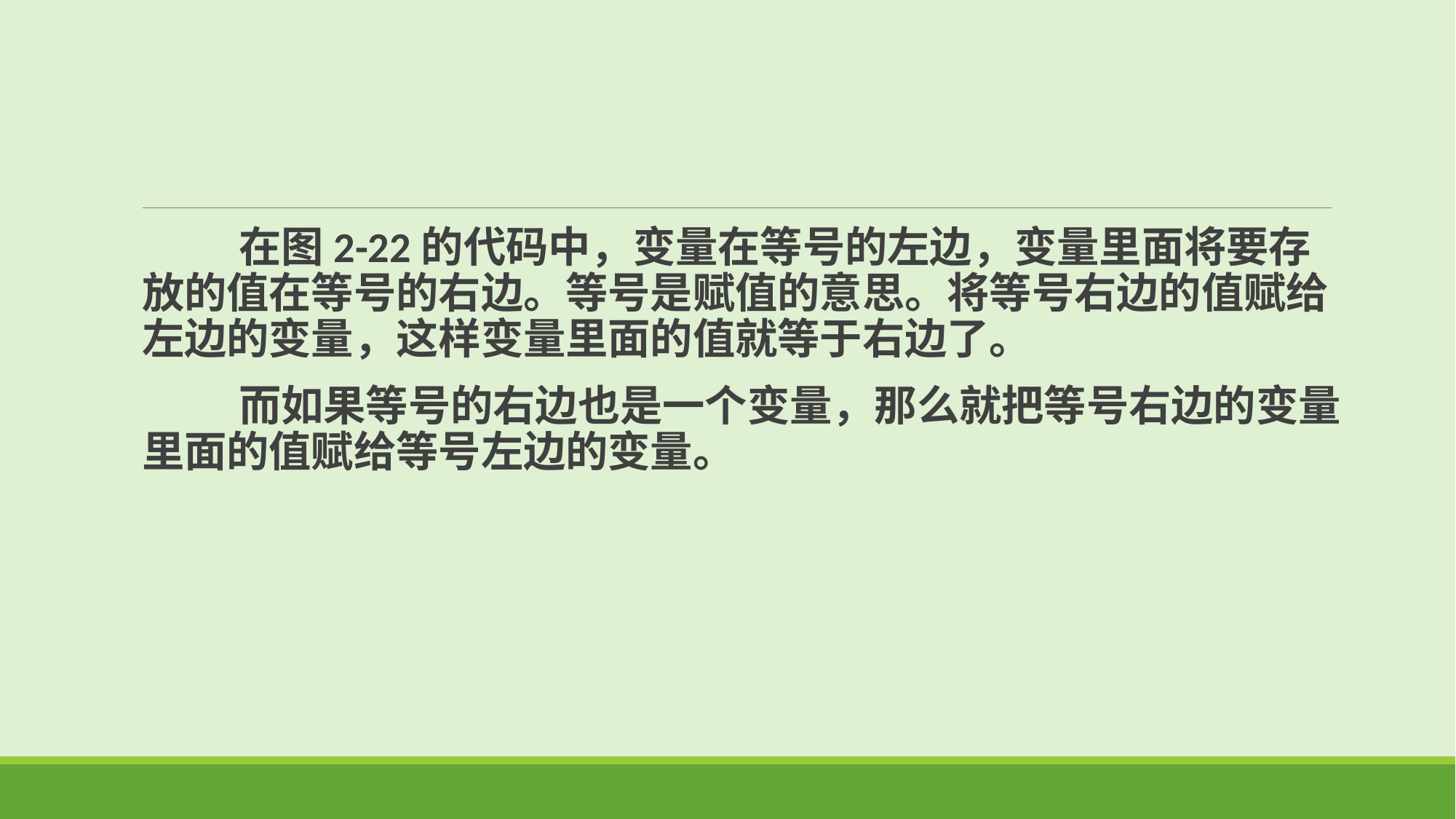

在图2-22的代码中，变量在等号的左边，变量里面将要存放的值在等号的右边。等号是赋值的意思。将等号右边的值赋给左边的变量，这样变量里面的值就等于右边了。
         而如果等号的右边也是一个变量，那么就把等号右边的变量里面的值赋给等号左边的变量。